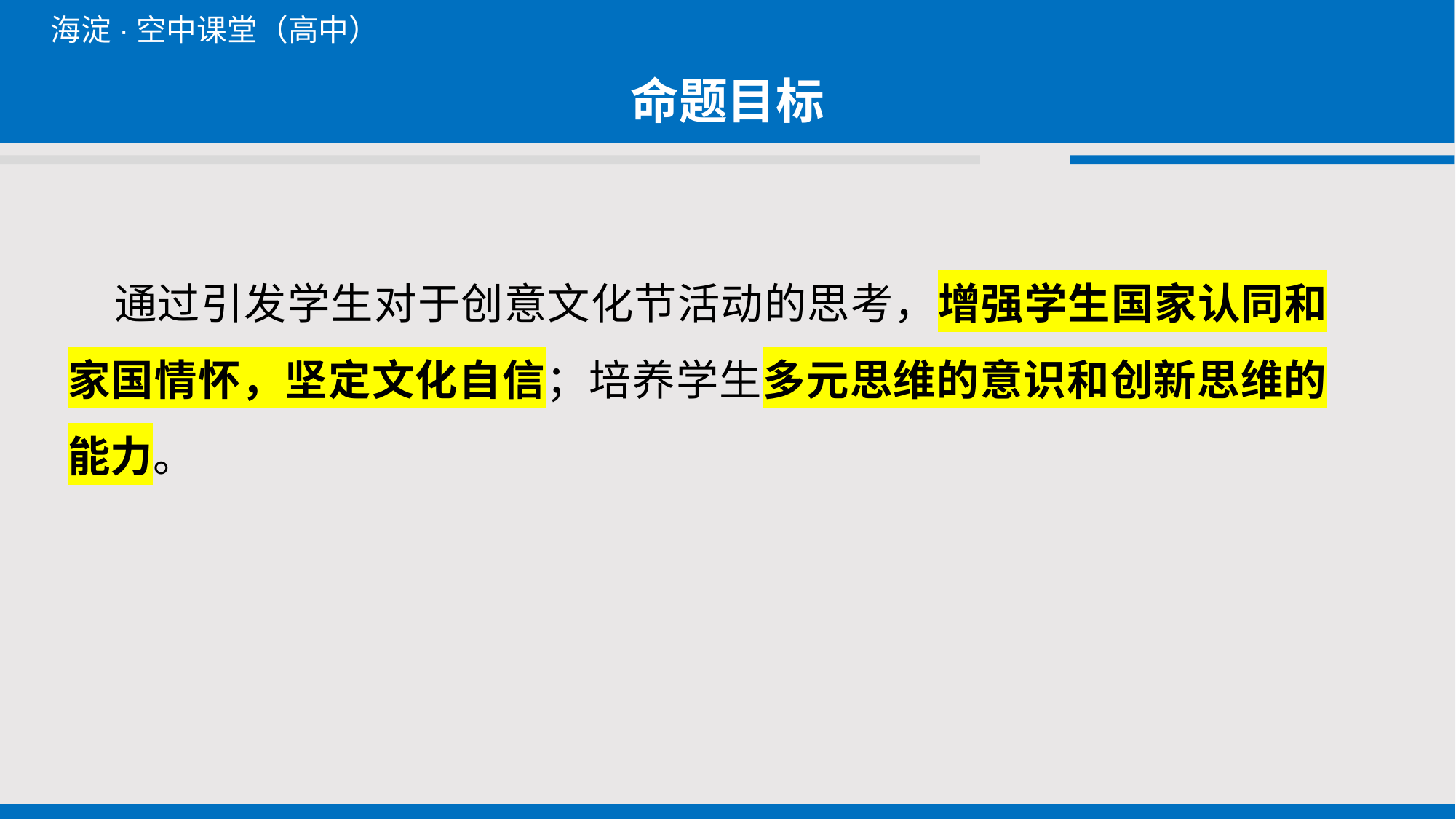

命题目标
    通过引发学生对于创意文化节活动的思考，增强学生国家认同和家国情怀，坚定文化自信；培养学生多元思维的意识和创新思维的能力。